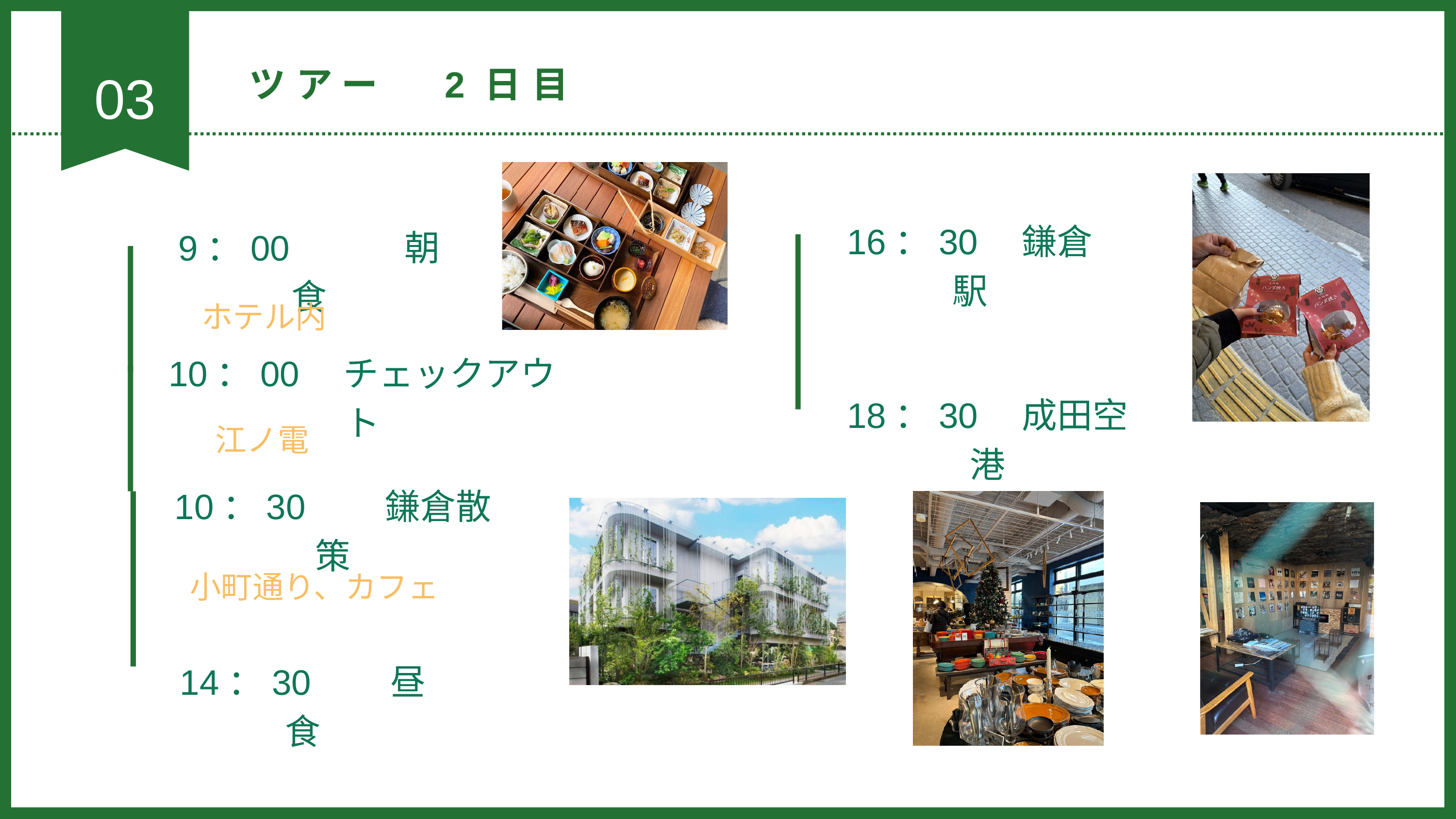

03
ツアー　2日目

16：30　鎌倉駅
9：00　　　朝食

ホテル内
10：00　チェックアウト

18：30　成田空港
江ノ電
10：30　　鎌倉散策

小町通り、カフェ
14：30　　昼食